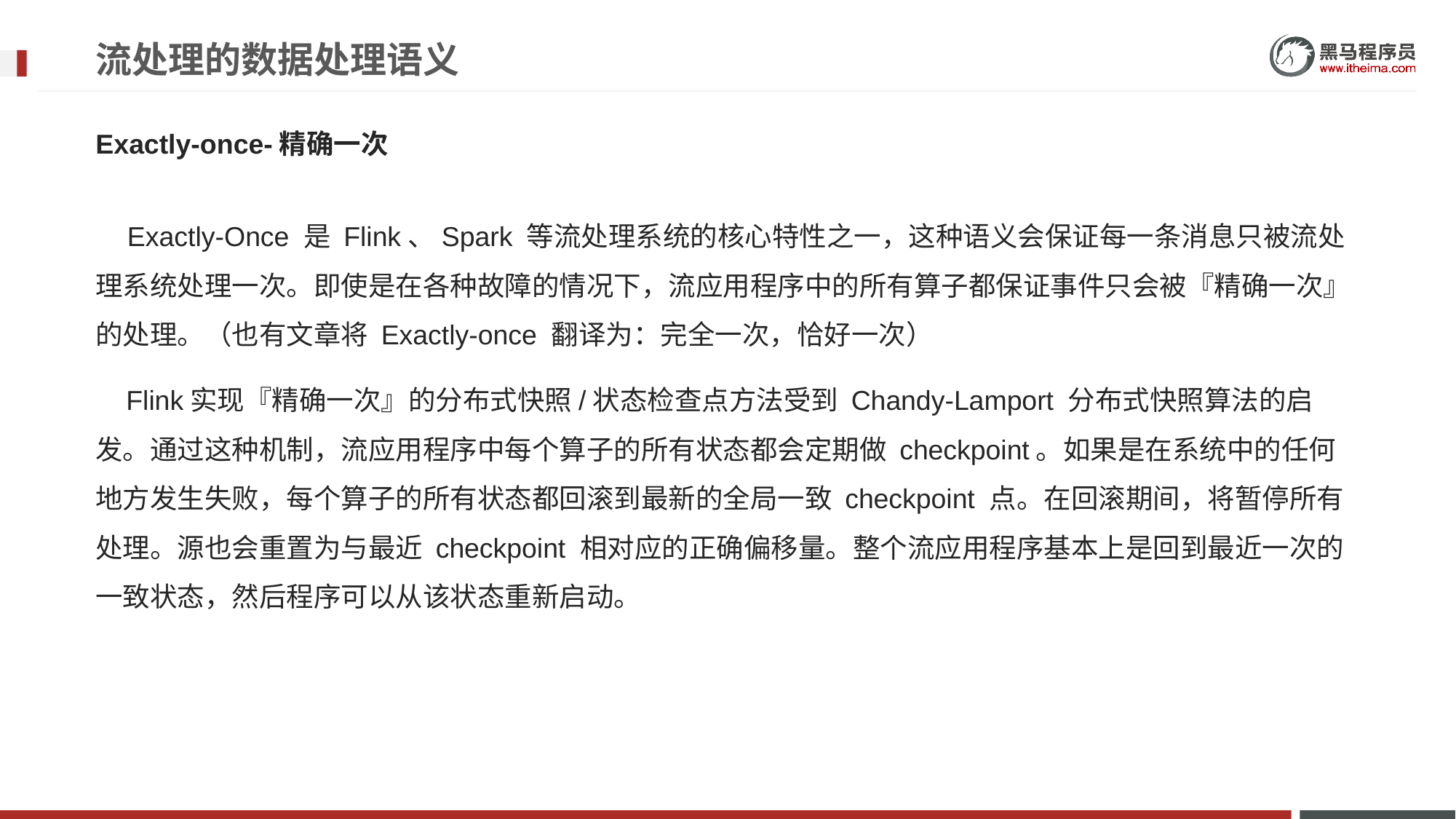

# 流处理的数据处理语义
Exactly-once-精确一次
Exactly-Once 是 Flink、Spark 等流处理系统的核心特性之一，这种语义会保证每一条消息只被流处理系统处理一次。即使是在各种故障的情况下，流应用程序中的所有算子都保证事件只会被『精确一次』的处理。（也有文章将 Exactly-once 翻译为：完全一次，恰好一次）
    Flink实现『精确一次』的分布式快照/状态检查点方法受到 Chandy-Lamport 分布式快照算法的启发。通过这种机制，流应用程序中每个算子的所有状态都会定期做 checkpoint。如果是在系统中的任何地方发生失败，每个算子的所有状态都回滚到最新的全局一致 checkpoint 点。在回滚期间，将暂停所有处理。源也会重置为与最近 checkpoint 相对应的正确偏移量。整个流应用程序基本上是回到最近一次的一致状态，然后程序可以从该状态重新启动。